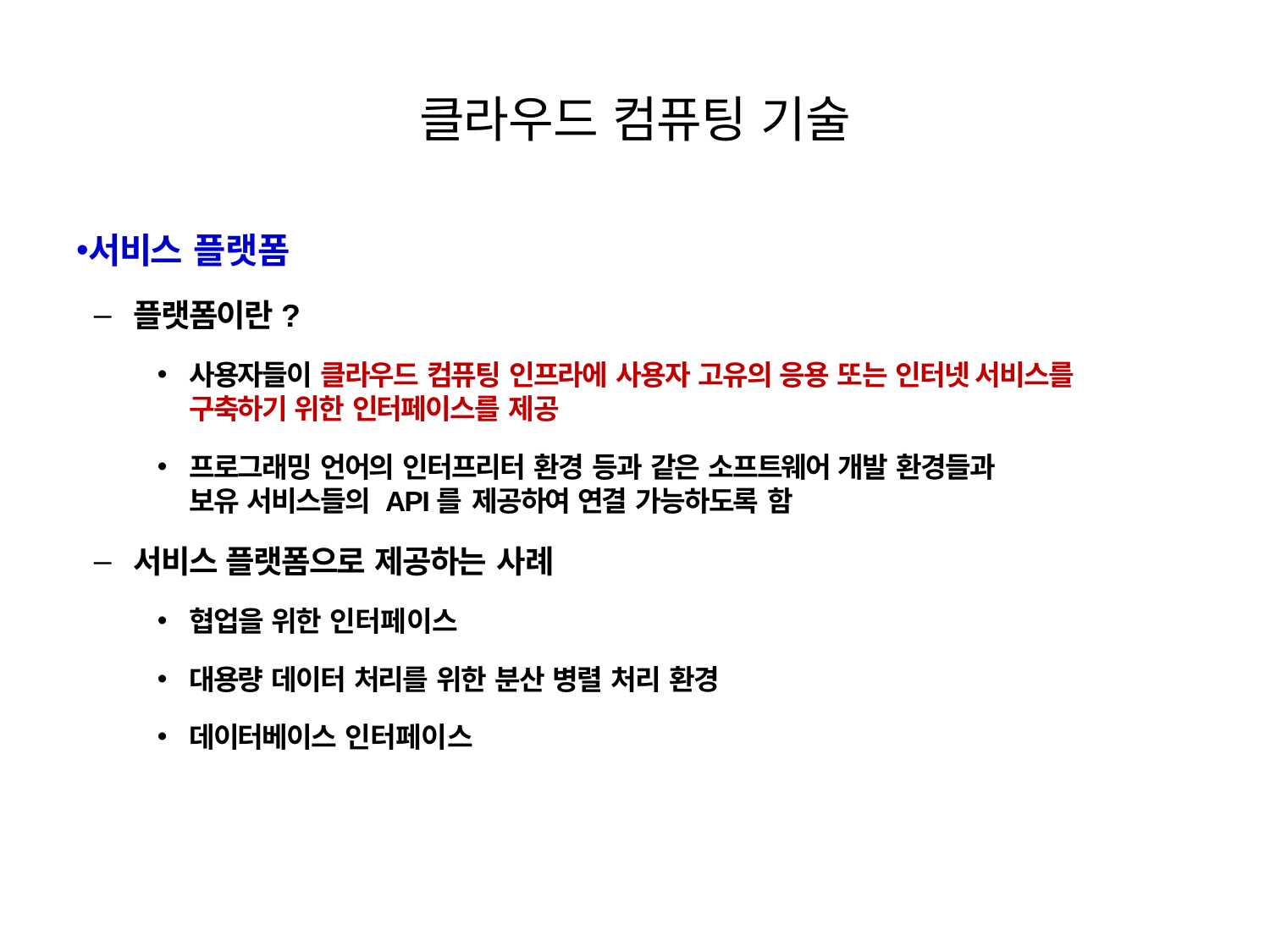

# 클라우드 컴퓨팅 기술
서비스 플랫폼
플랫폼이란?
사용자들이 클라우드 컴퓨팅 인프라에 사용자 고유의 응용 또는 인터넷 서비스를
구축하기 위한 인터페이스를 제공
프로그래밍 언어의 인터프리터 환경 등과 같은 소프트웨어 개발 환경들과
보유 서비스들의 API를 제공하여 연결 가능하도록 함
서비스 플랫폼으로 제공하는 사례
협업을 위한 인터페이스
대용량 데이터 처리를 위한 분산 병렬 처리 환경
데이터베이스 인터페이스